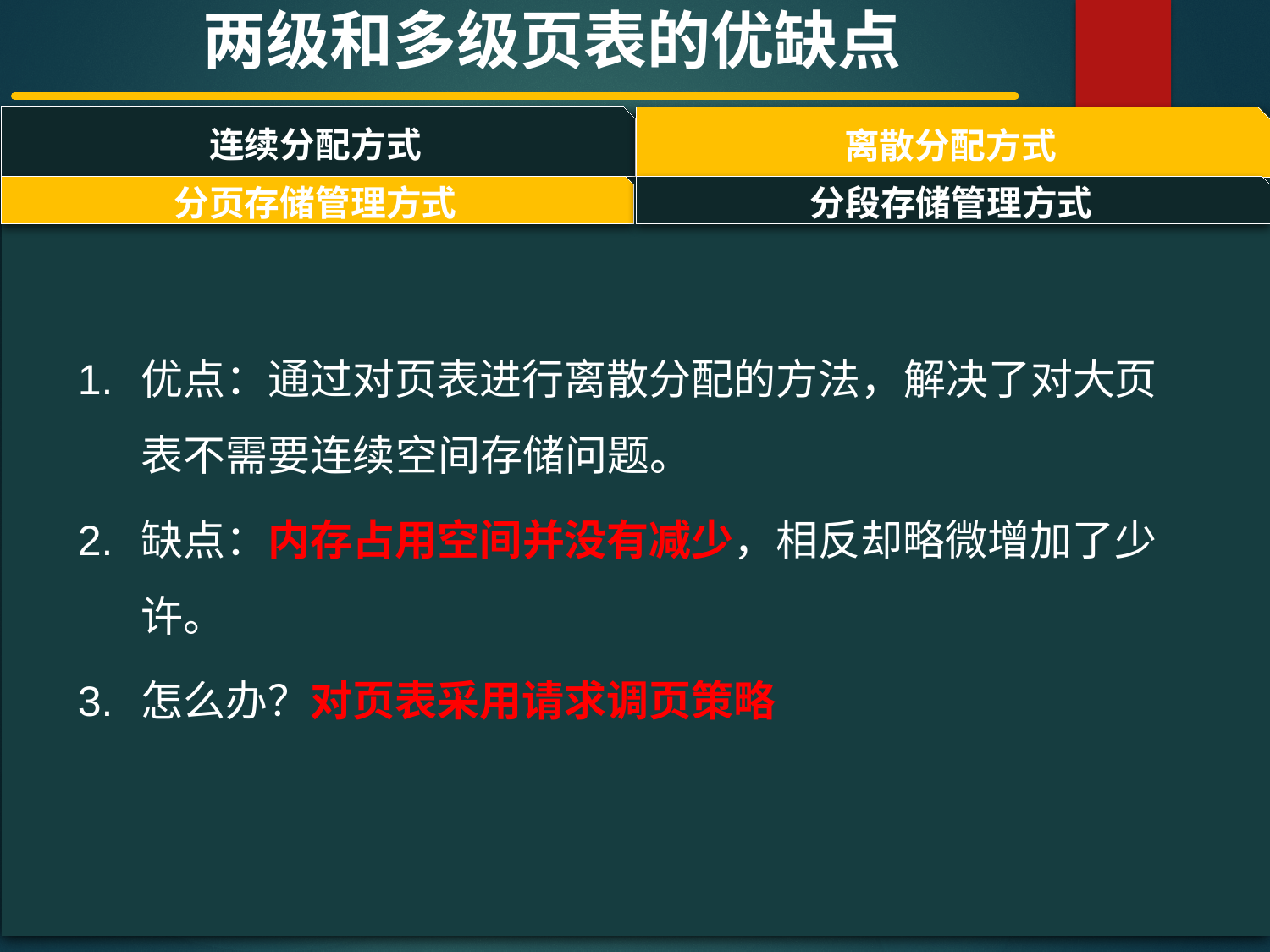

两级和多级页表的优缺点
连续分配方式
离散分配方式
#
分页存储管理方式
分段存储管理方式
优点：通过对页表进行离散分配的方法，解决了对大页表不需要连续空间存储问题。
缺点：内存占用空间并没有减少，相反却略微增加了少许。
怎么办？对页表采用请求调页策略